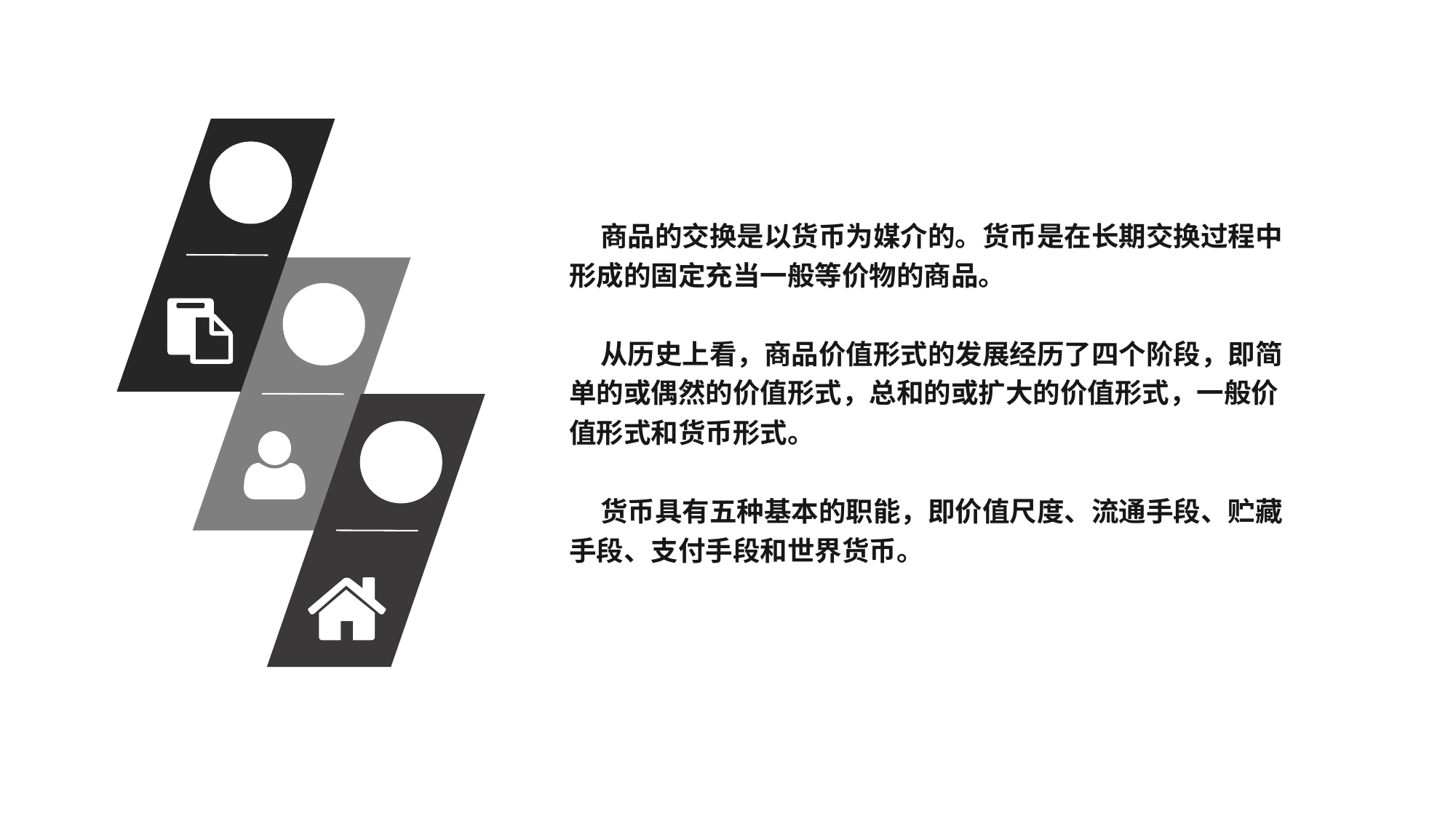

商品的交换是以货币为媒介的。货币是在长期交换过程中形成的固定充当一般等价物的商品。

    从历史上看，商品价值形式的发展经历了四个阶段，即简单的或偶然的价值形式，总和的或扩大的价值形式，一般价值形式和货币形式。

    货币具有五种基本的职能，即价值尺度、流通手段、贮藏手段、支付手段和世界货币。